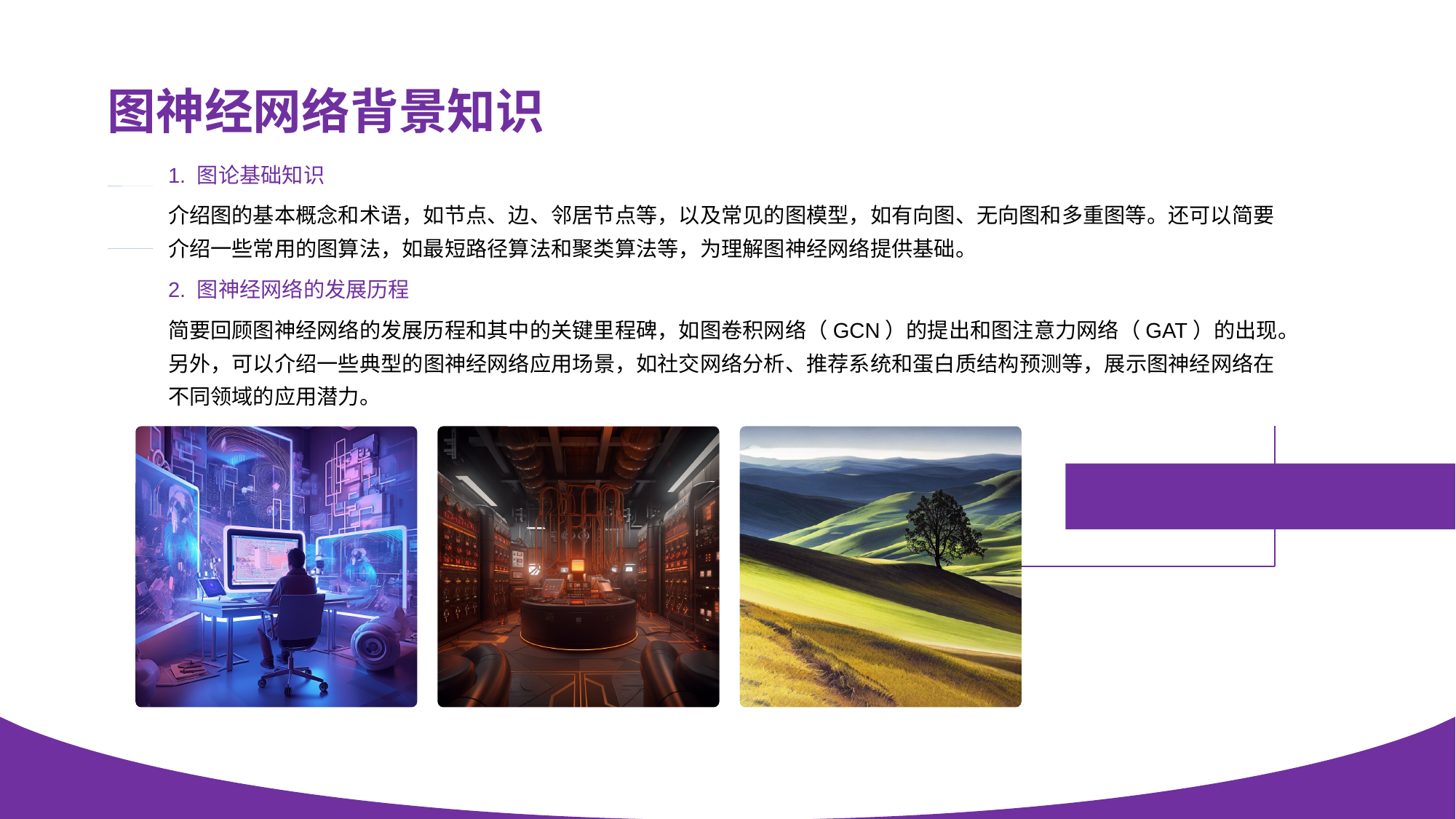

图神经网络背景知识
1. 图论基础知识
介绍图的基本概念和术语，如节点、边、邻居节点等，以及常见的图模型，如有向图、无向图和多重图等。还可以简要介绍一些常用的图算法，如最短路径算法和聚类算法等，为理解图神经网络提供基础。
2. 图神经网络的发展历程
简要回顾图神经网络的发展历程和其中的关键里程碑，如图卷积网络（GCN）的提出和图注意力网络（GAT）的出现。另外，可以介绍一些典型的图神经网络应用场景，如社交网络分析、推荐系统和蛋白质结构预测等，展示图神经网络在不同领域的应用潜力。